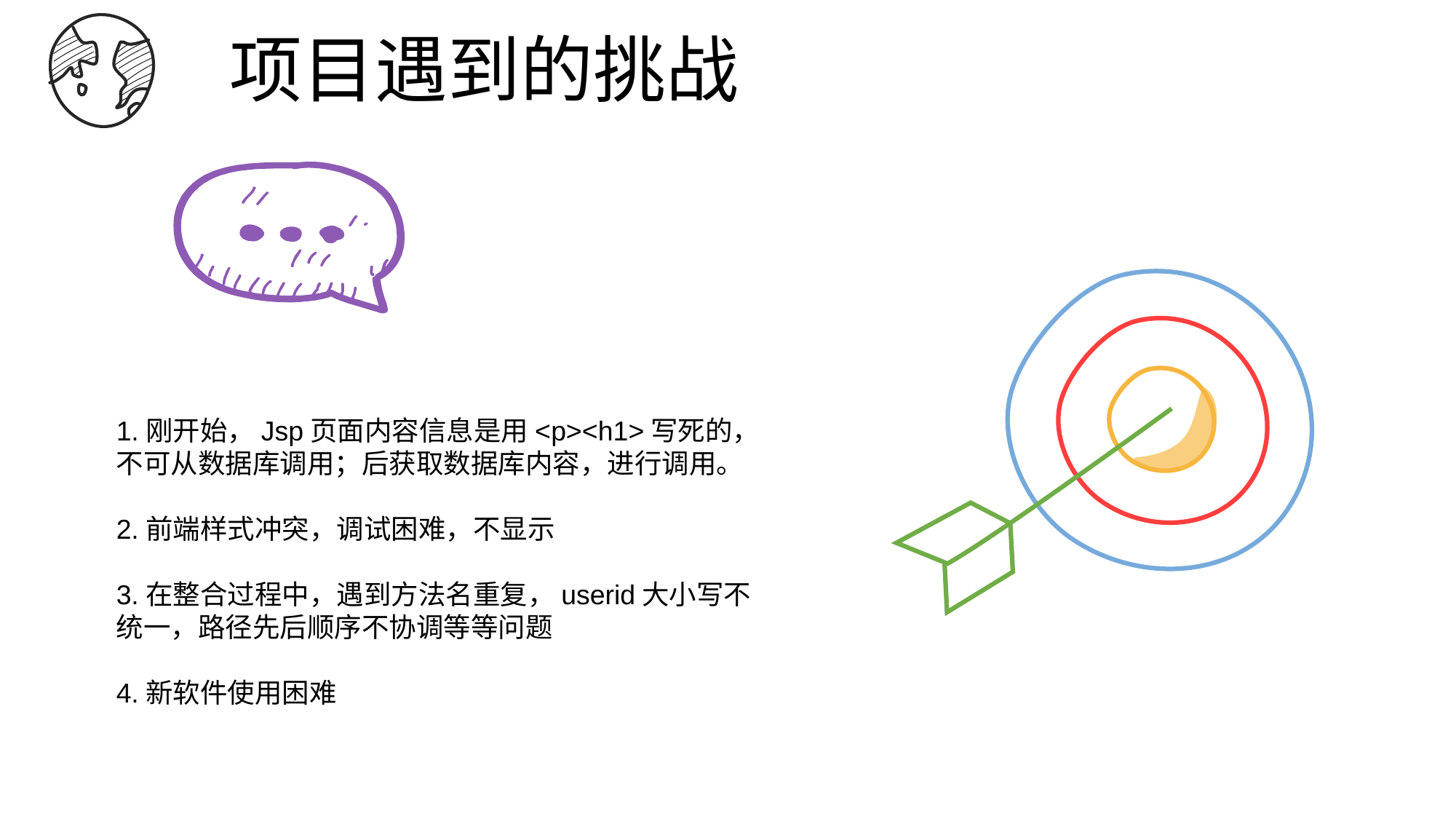

项目遇到的挑战

1.刚开始，Jsp页面内容信息是用<p><h1>写死的，不可从数据库调用；后获取数据库内容，进行调用。

2.前端样式冲突，调试困难，不显示

3.在整合过程中，遇到方法名重复，userid大小写不统一，路径先后顺序不协调等等问题

4.新软件使用困难

一起实现时由于有两个循环导致功能不能正常实现